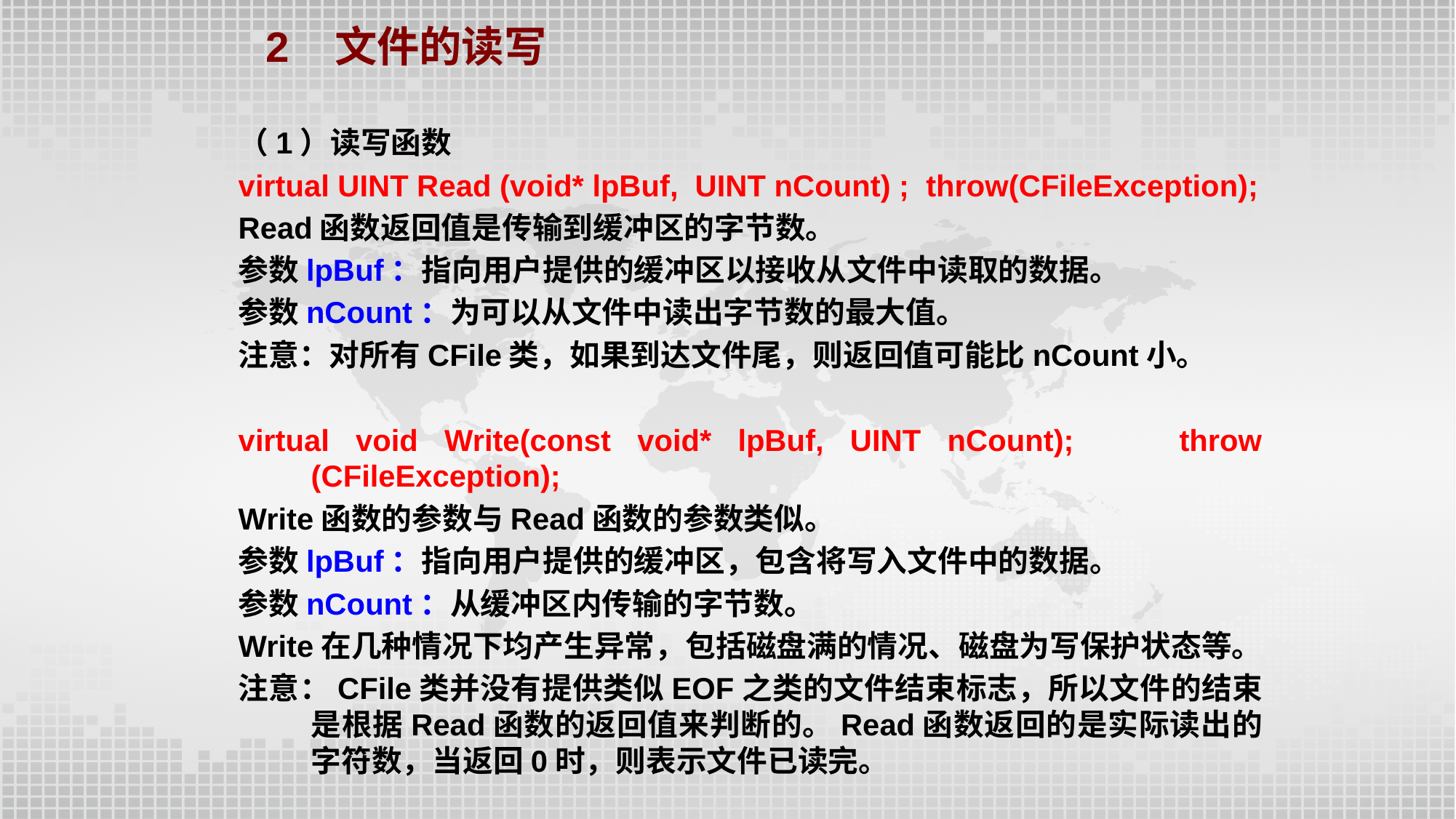

2   文件的读写
（1）读写函数
virtual UINT Read (void* lpBuf,  UINT nCount) ;  throw(CFileException);
Read函数返回值是传输到缓冲区的字节数。
参数lpBuf：指向用户提供的缓冲区以接收从文件中读取的数据。
参数nCount：为可以从文件中读出字节数的最大值。
注意：对所有CFile类，如果到达文件尾，则返回值可能比nCount小。

virtual void Write(const void* lpBuf, UINT nCount);    throw (CFileException);
Write函数的参数与Read函数的参数类似。
参数lpBuf：指向用户提供的缓冲区，包含将写入文件中的数据。
参数nCount：从缓冲区内传输的字节数。
Write在几种情况下均产生异常，包括磁盘满的情况、磁盘为写保护状态等。
注意：CFile类并没有提供类似EOF之类的文件结束标志，所以文件的结束是根据Read函数的返回值来判断的。Read函数返回的是实际读出的字符数，当返回0时，则表示文件已读完。